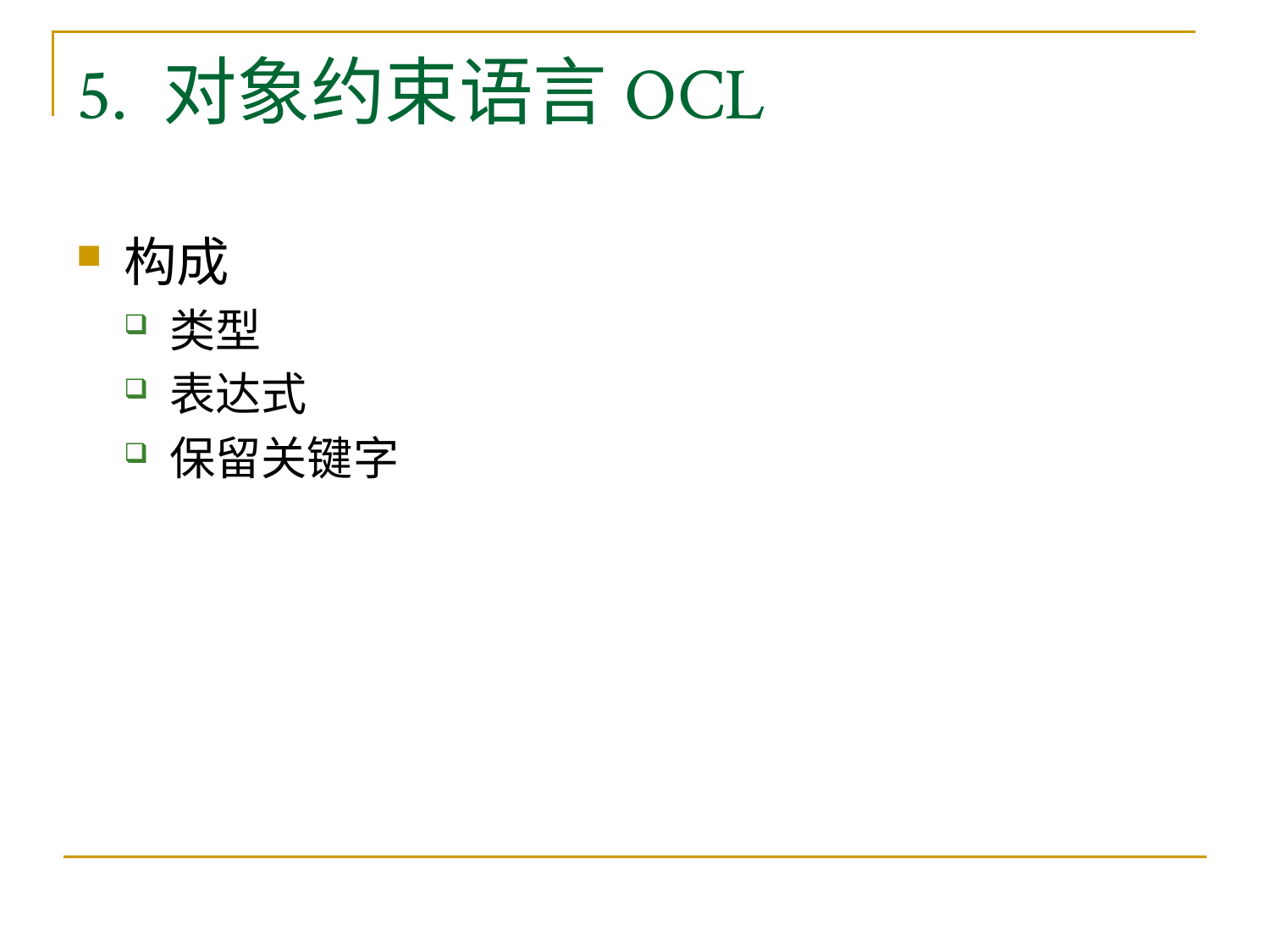

# 5. 对象约束语言OCL
构成
类型
表达式
保留关键字